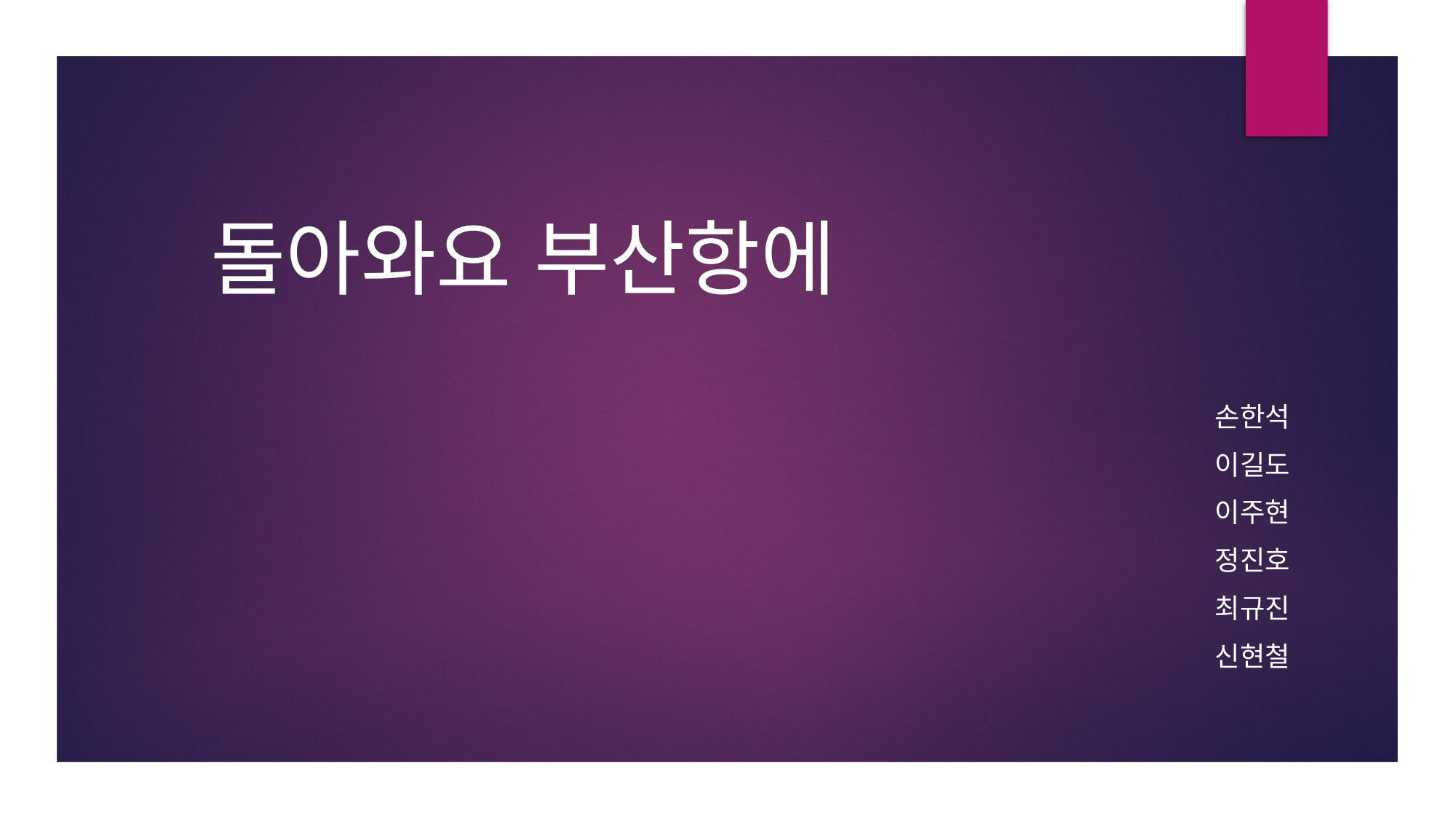

# 돌아와요 부산항에
손한석
이길도
이주현
정진호
최규진
신현철